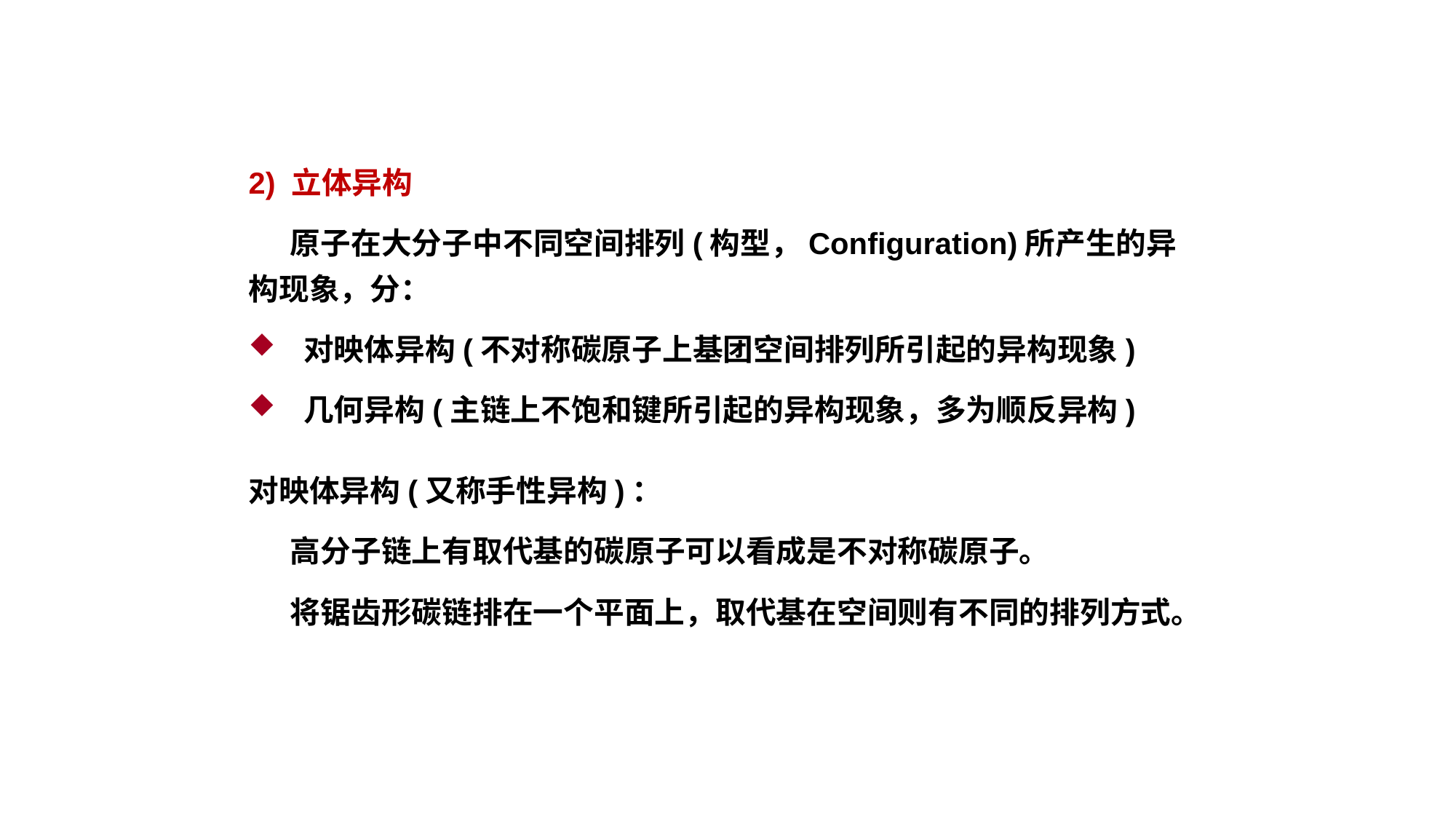

2) 立体异构
     原子在大分子中不同空间排列(构型，Configuration)所产生的异构现象，分：
 对映体异构(不对称碳原子上基团空间排列所引起的异构现象)
 几何异构(主链上不饱和键所引起的异构现象，多为顺反异构)
对映体异构(又称手性异构)：
     高分子链上有取代基的碳原子可以看成是不对称碳原子。
     将锯齿形碳链排在一个平面上，取代基在空间则有不同的排列方式。